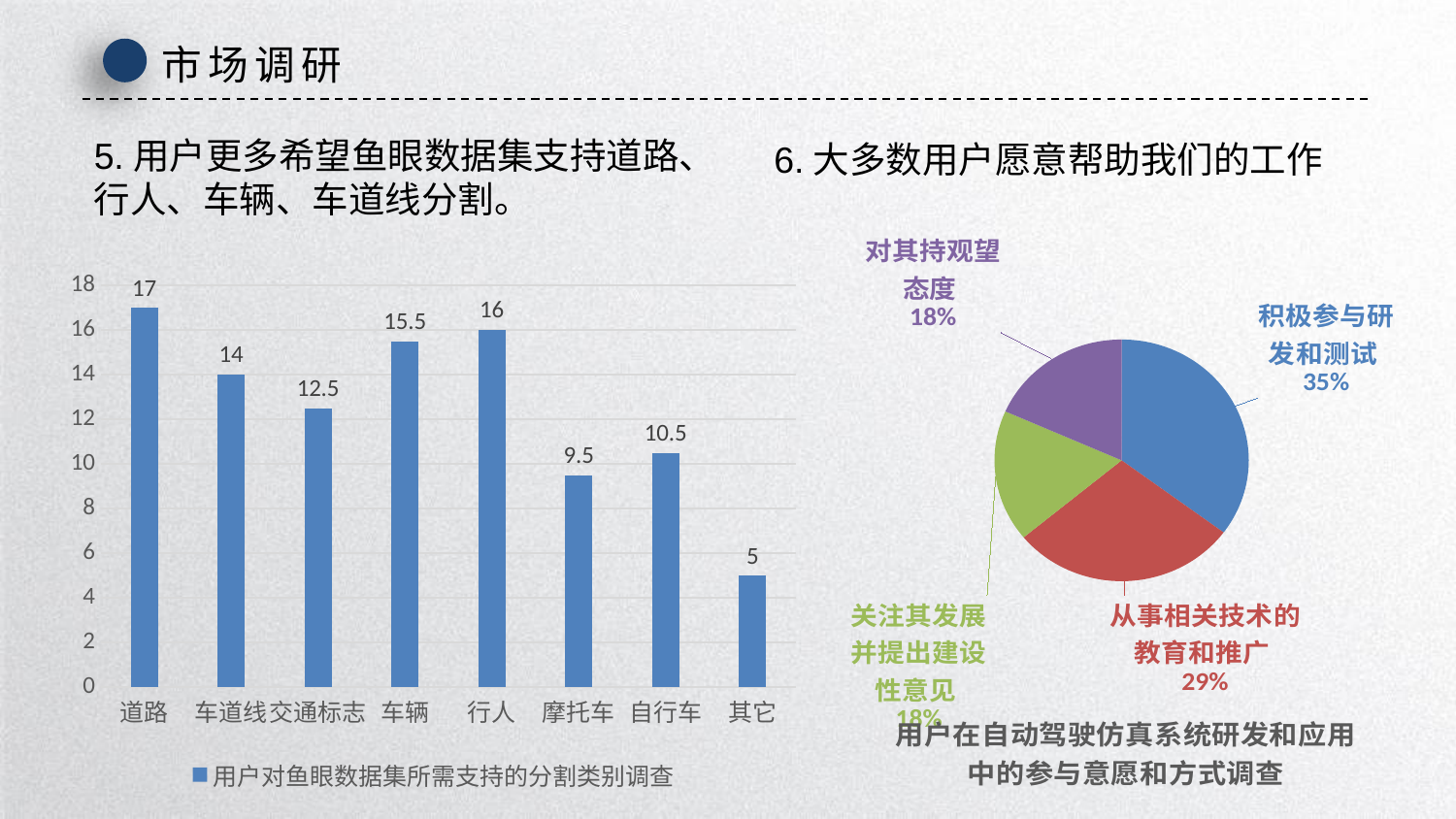

市场调研

5.用户更多希望鱼眼数据集支持道路、行人、车辆、车道线分割。
6.大多数用户愿意帮助我们的工作

### Chart: 用户在自动驾驶仿真系统研发和应用中的参与意愿和方式调查

| Category | 用户愿意在自动驾驶仿真系统的研发和应用中发挥怎样的作用调查 |
|---|---|
| 积极参与研发和测试  | 38.7 |
| 从事相关技术的教育和推广  | 31.7 |
| 关注其发展并提出建设性意见  | 19.4 |
| 对其持观望态度  | 20.2 |

### Chart

| Category | 用户对鱼眼数据集所需支持的分割类别调查 |
|---|---|
| 道路 | 17.0 |
| 车道线 | 14.0 |
| 交通标志 | 12.5 |
| 车辆 | 15.5 |
| 行人 | 16.0 |
| 摩托车 | 9.5 |
| 自行车 | 10.5 |
| 其它 | 5.0 |